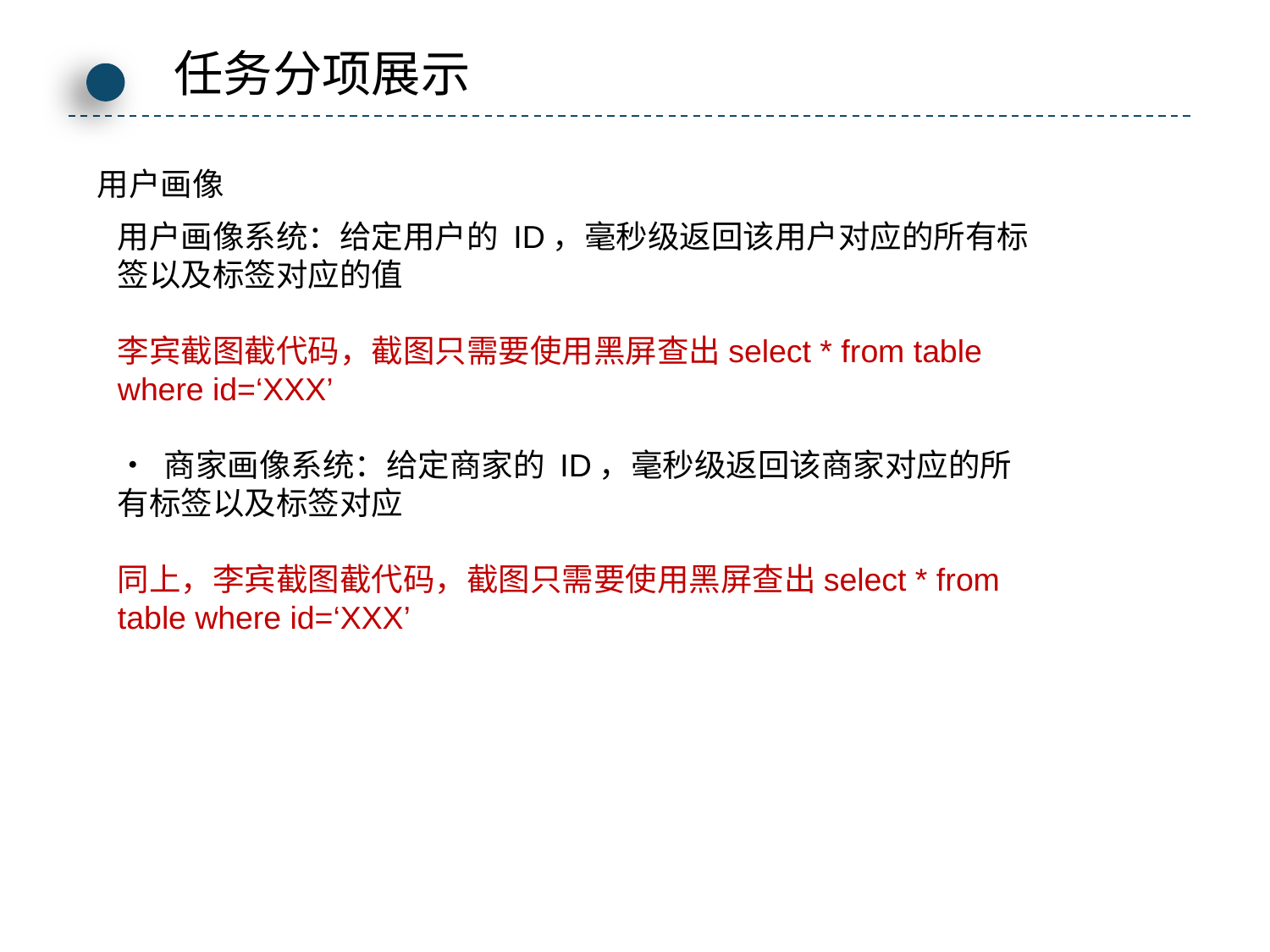

任务分项展示

用户画像
用户画像系统：给定用户的 ID，毫秒级返回该用户对应的所有标签以及标签对应的值

李宾截图截代码，截图只需要使用黑屏查出select * from table where id=‘XXX’

• 商家画像系统：给定商家的 ID，毫秒级返回该商家对应的所有标签以及标签对应
同上，李宾截图截代码，截图只需要使用黑屏查出select * from table where id=‘XXX’

点击添加文本
点击添加文本
点击添加文本
点击添加文本